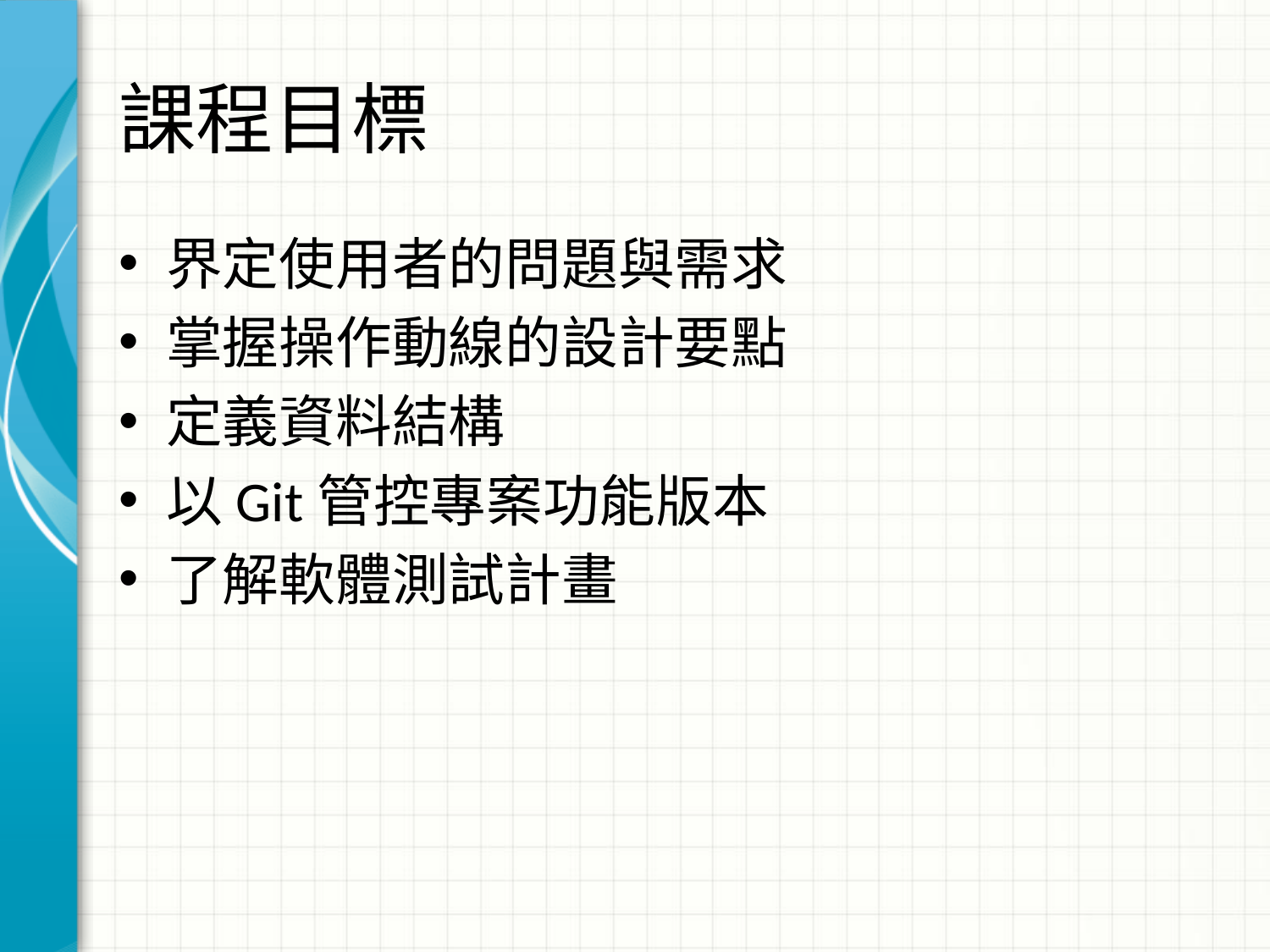

# 課程目標
界定使用者的問題與需求
掌握操作動線的設計要點
定義資料結構
以Git管控專案功能版本
了解軟體測試計畫